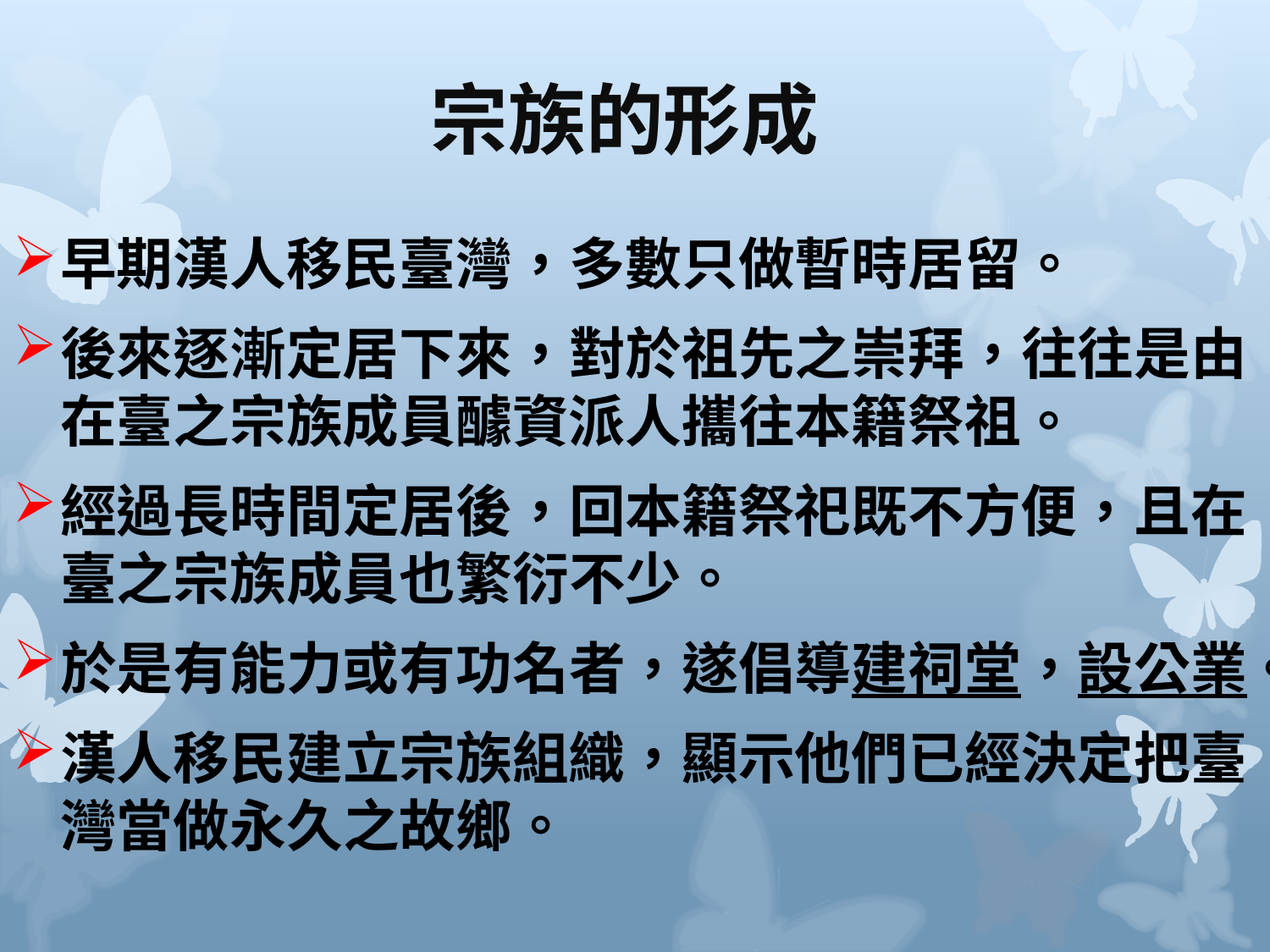

# 宗族的形成
早期漢人移民臺灣，多數只做暫時居留。
後來逐漸定居下來，對於祖先之崇拜，往往是由在臺之宗族成員醵資派人攜往本籍祭祖。
經過長時間定居後，回本籍祭祀既不方便，且在臺之宗族成員也繁衍不少。
於是有能力或有功名者，遂倡導建祠堂，設公業。
漢人移民建立宗族組織，顯示他們已經決定把臺灣當做永久之故鄉。